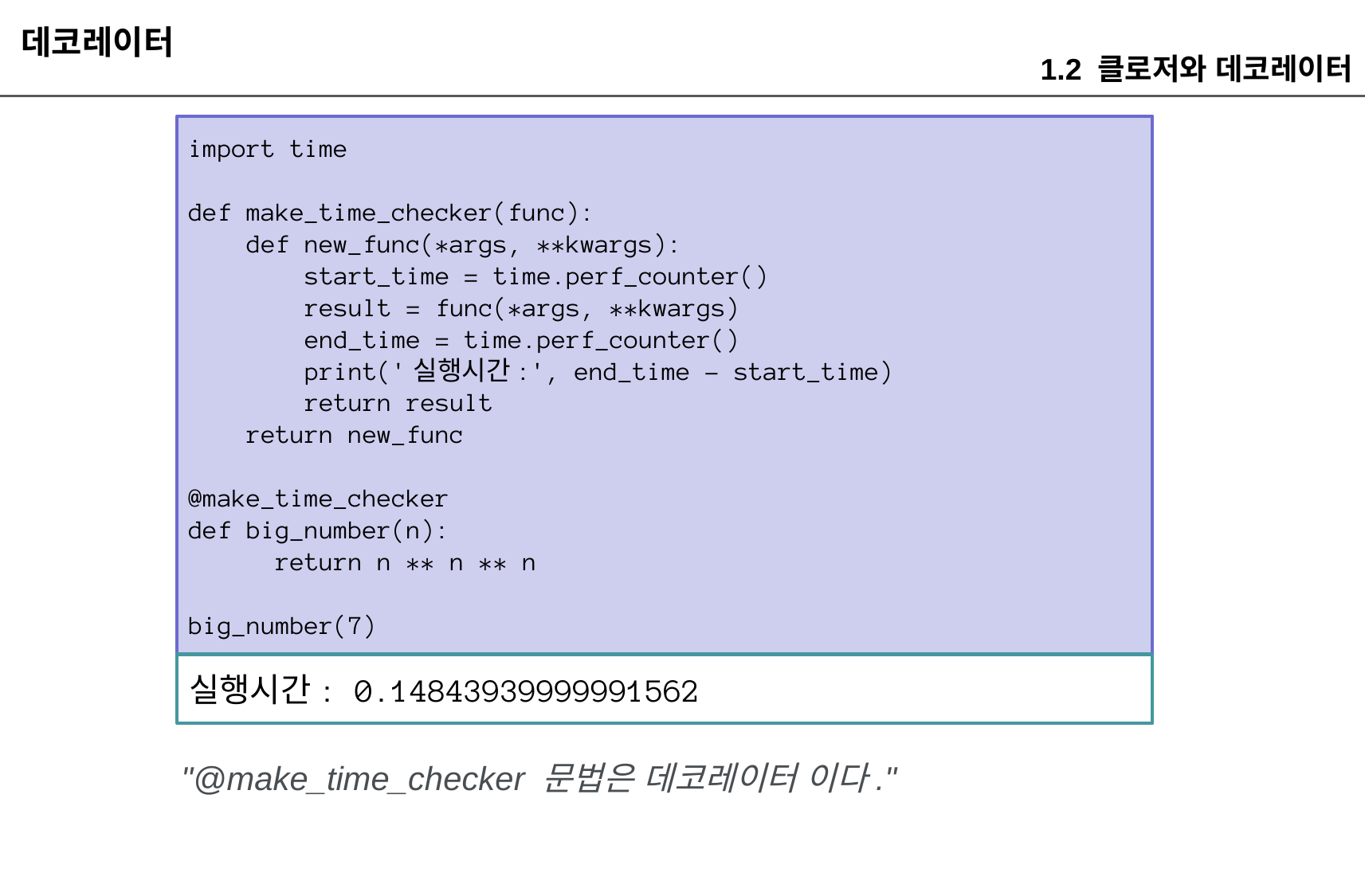

데코레이터
1.2 클로저와 데코레이터
import time

def make_time_checker(func):
    def new_func(*args, **kwargs):
        start_time = time.perf_counter()
        result = func(*args, **kwargs)
        end_time = time.perf_counter()
        print('실행시간:', end_time - start_time)
        return result
    return new_func

@make_time_checker
def big_number(n):
      return n ** n ** n

big_number(7)
실행시간: 0.14843939999991562
"@make_time_checker 문법은 데코레이터 이다."